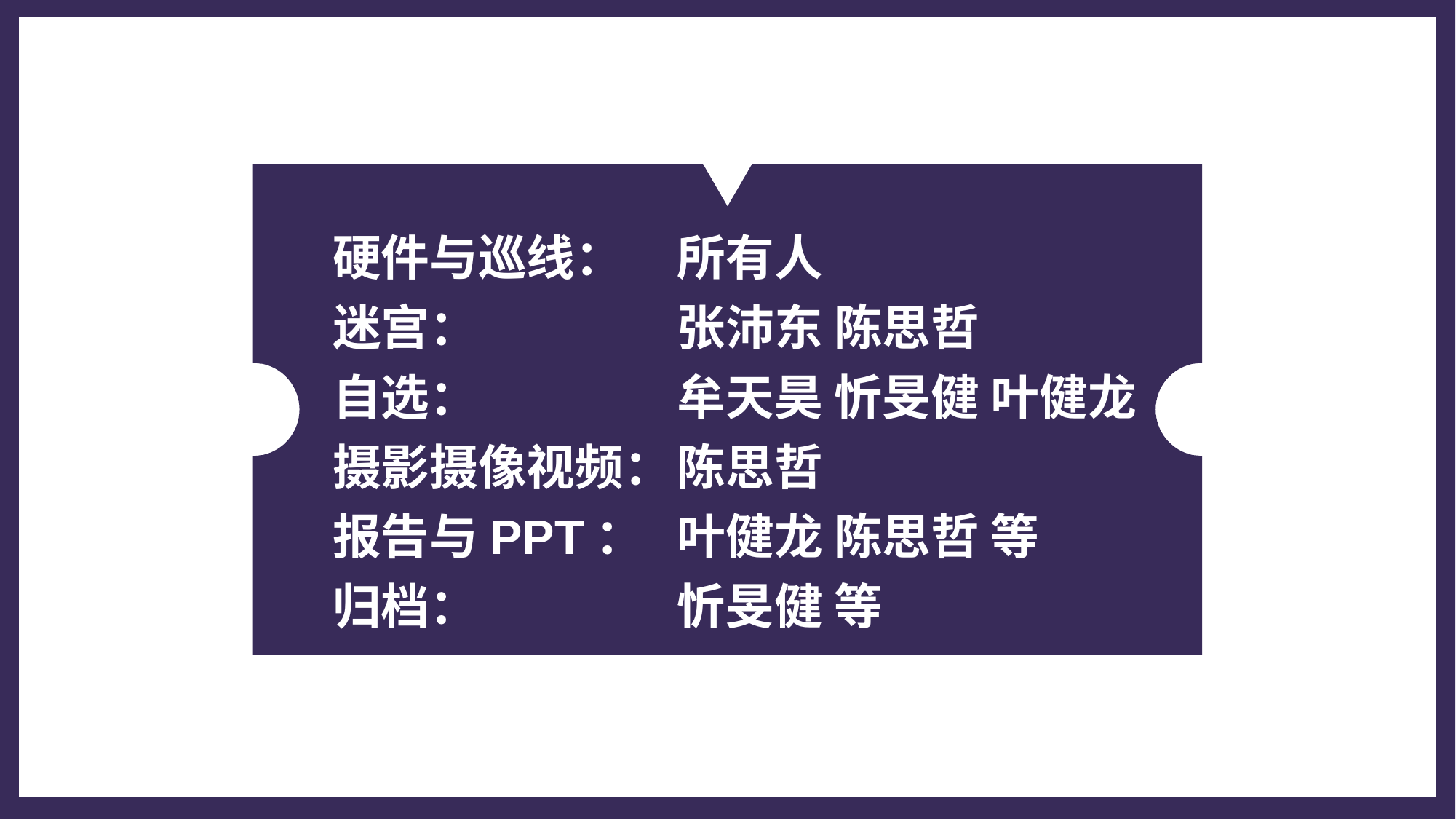

硬件与巡线：
迷宫：
自选：
摄影摄像视频：
报告与PPT：
归档：
所有人
张沛东 陈思哲
牟天昊 忻旻健 叶健龙
陈思哲
叶健龙 陈思哲 等
忻旻健 等